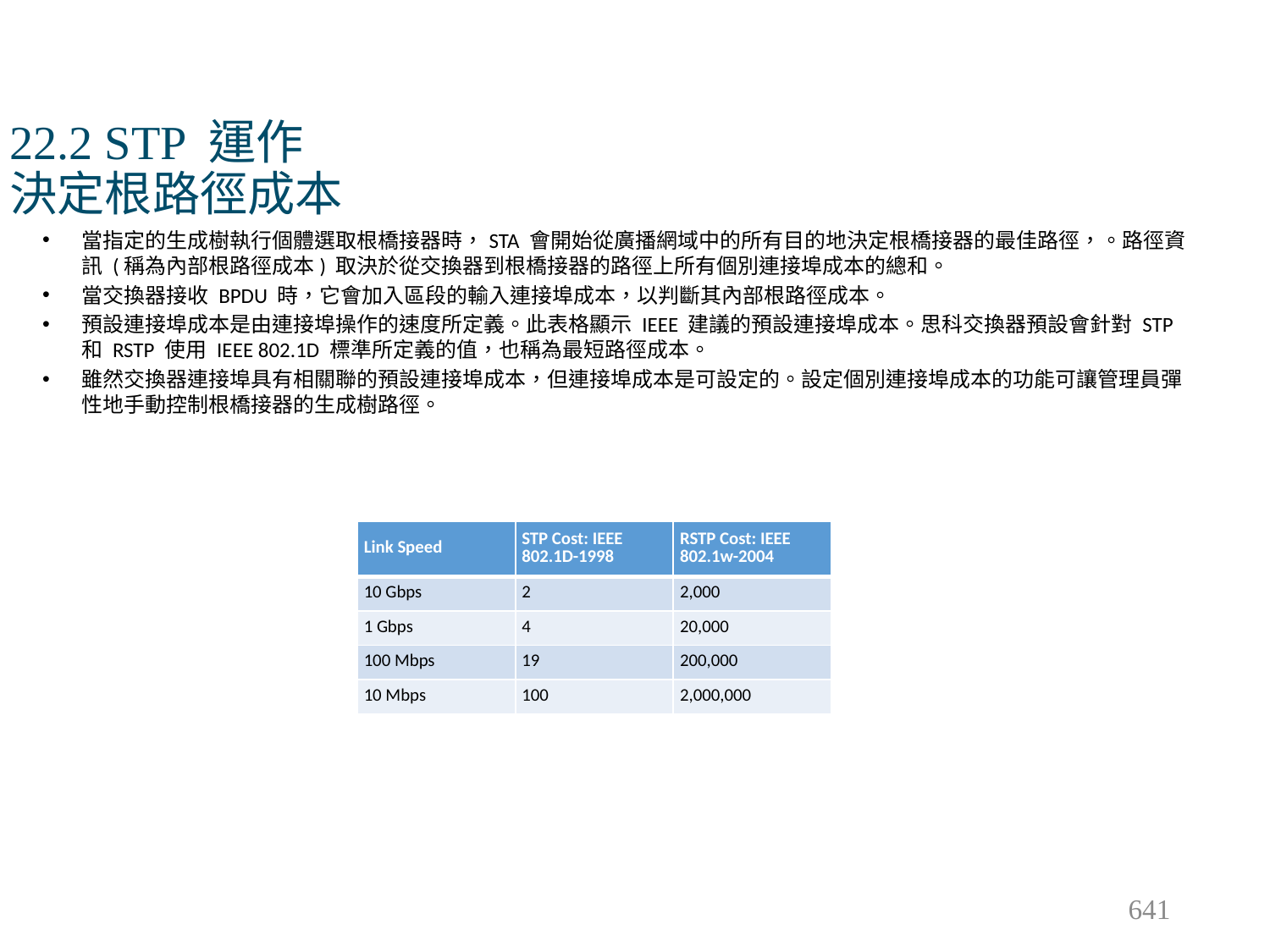

# 22.2 STP 運作 決定根路徑成本
當指定的生成樹執行個體選取根橋接器時，STA 會開始從廣播網域中的所有目的地決定根橋接器的最佳路徑，。路徑資訊 (稱為內部根路徑成本) 取決於從交換器到根橋接器的路徑上所有個別連接埠成本的總和。
當交換器接收 BPDU 時，它會加入區段的輸入連接埠成本，以判斷其內部根路徑成本。
預設連接埠成本是由連接埠操作的速度所定義。此表格顯示 IEEE 建議的預設連接埠成本。思科交換器預設會針對 STP 和 RSTP 使用 IEEE 802.1D 標準所定義的值，也稱為最短路徑成本。
雖然交換器連接埠具有相關聯的預設連接埠成本，但連接埠成本是可設定的。設定個別連接埠成本的功能可讓管理員彈性地手動控制根橋接器的生成樹路徑。
| Link Speed | STP Cost: IEEE 802.1D-1998 | RSTP Cost: IEEE 802.1w-2004 |
| --- | --- | --- |
| 10 Gbps | 2 | 2,000 |
| 1 Gbps | 4 | 20,000 |
| 100 Mbps | 19 | 200,000 |
| 10 Mbps | 100 | 2,000,000 |
641